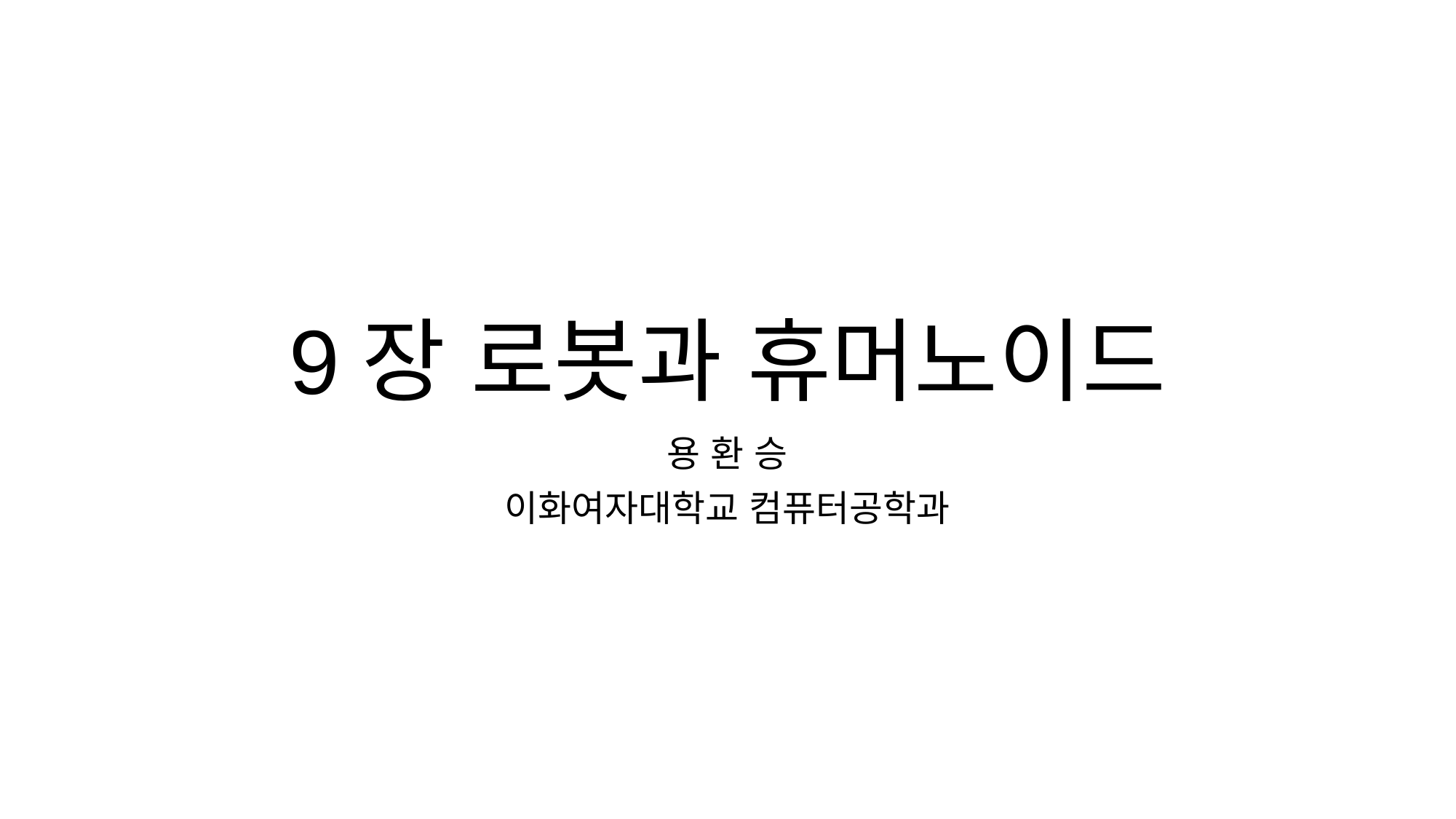

# 9장 로봇과 휴머노이드
용 환 승
이화여자대학교 컴퓨터공학과